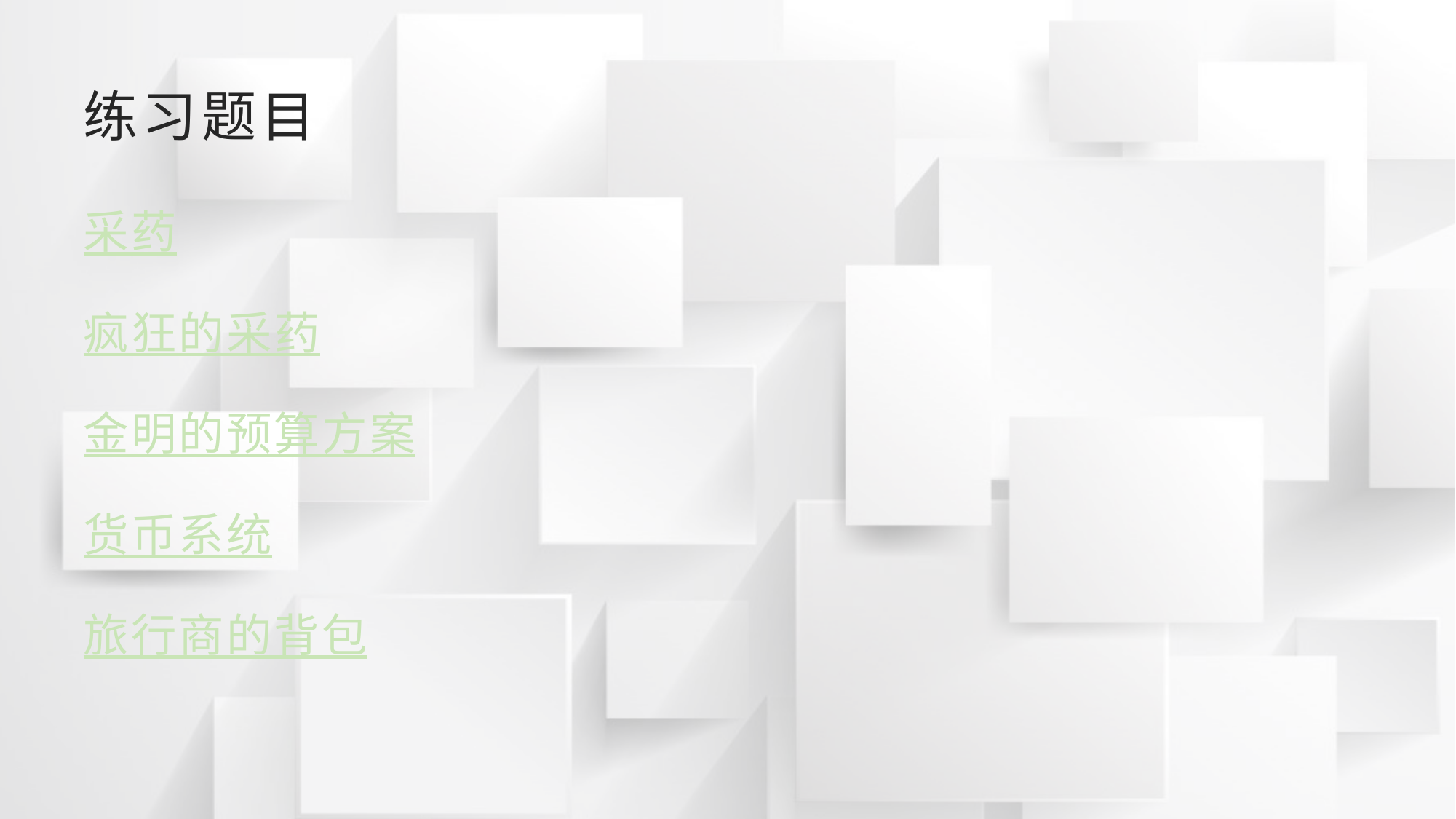

# 练习题目
采药
疯狂的采药
金明的预算方案
货币系统
旅行商的背包